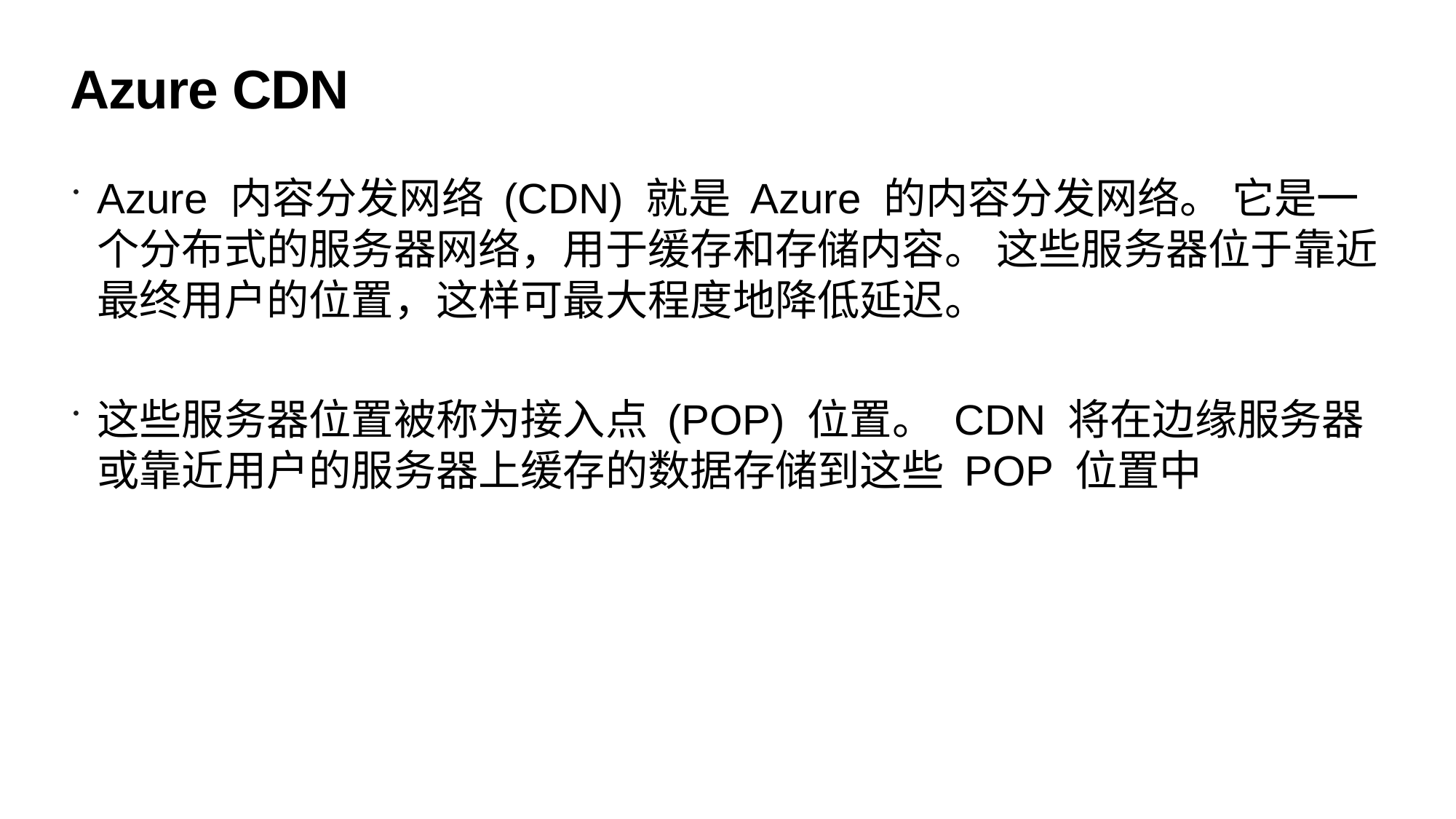

# Azure CDN
Azure 内容分发网络 (CDN) 就是 Azure 的内容分发网络。 它是一个分布式的服务器网络，用于缓存和存储内容。 这些服务器位于靠近最终用户的位置，这样可最大程度地降低延迟。

这些服务器位置被称为接入点 (POP) 位置。 CDN 将在边缘服务器或靠近用户的服务器上缓存的数据存储到这些 POP 位置中